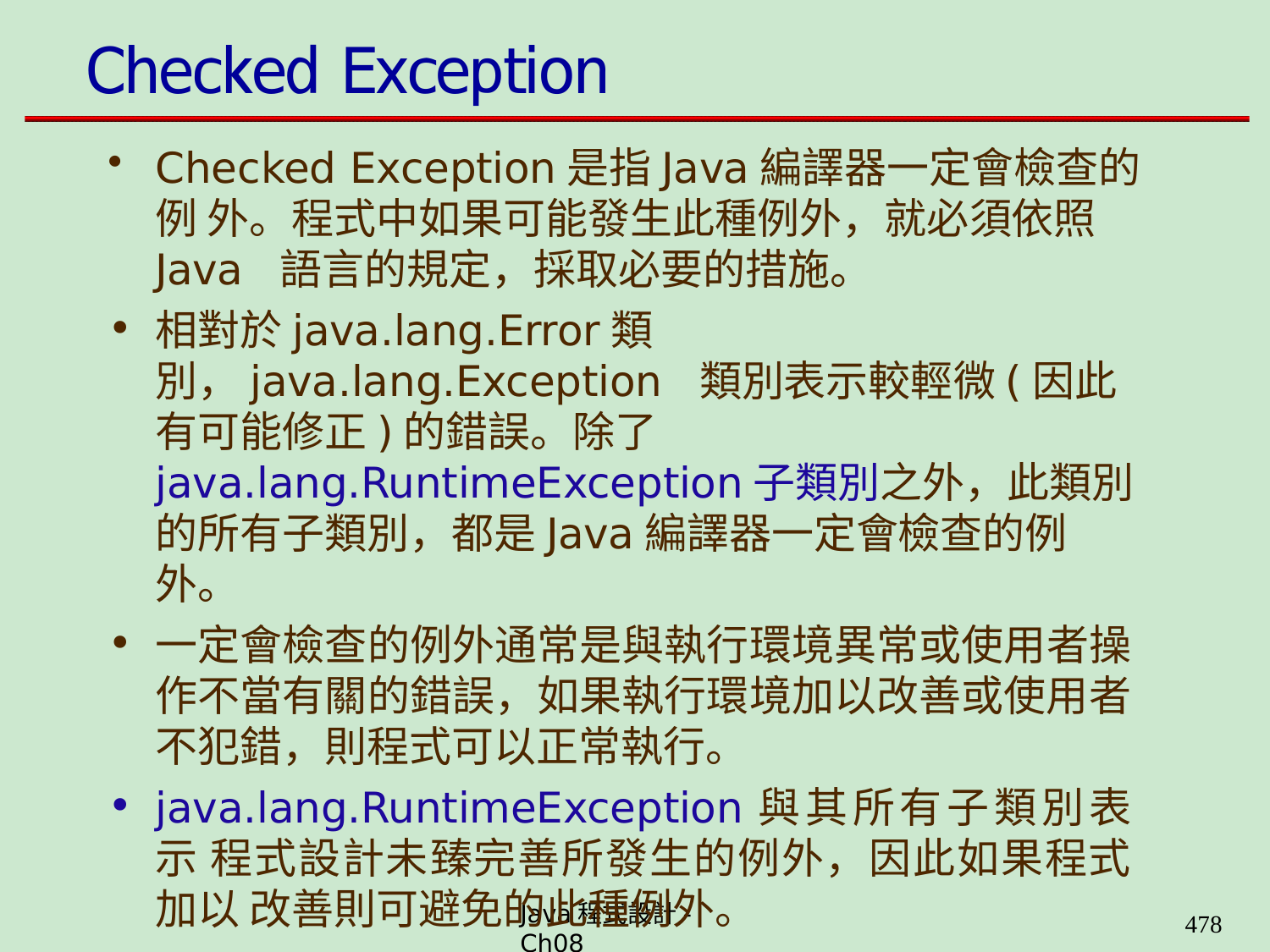

# Checked Exception
Checked Exception是指Java編譯器一定會檢查的例 外。程式中如果可能發生此種例外，就必須依照Java  語言的規定，採取必要的措施。
相對於java.lang.Error類別，java.lang.Exception  類別表示較輕微(因此有可能修正)的錯誤。除了 java.lang.RuntimeException子類別之外，此類別 的所有子類別，都是Java編譯器一定會檢查的例外。
一定會檢查的例外通常是與執行環境異常或使用者操 作不當有關的錯誤，如果執行環境加以改善或使用者 不犯錯，則程式可以正常執行。
java.lang.RuntimeException與其所有子類別表示 程式設計未臻完善所發生的例外，因此如果程式加以 改善則可避免的此種例外。
Java程式設計-Ch08
478